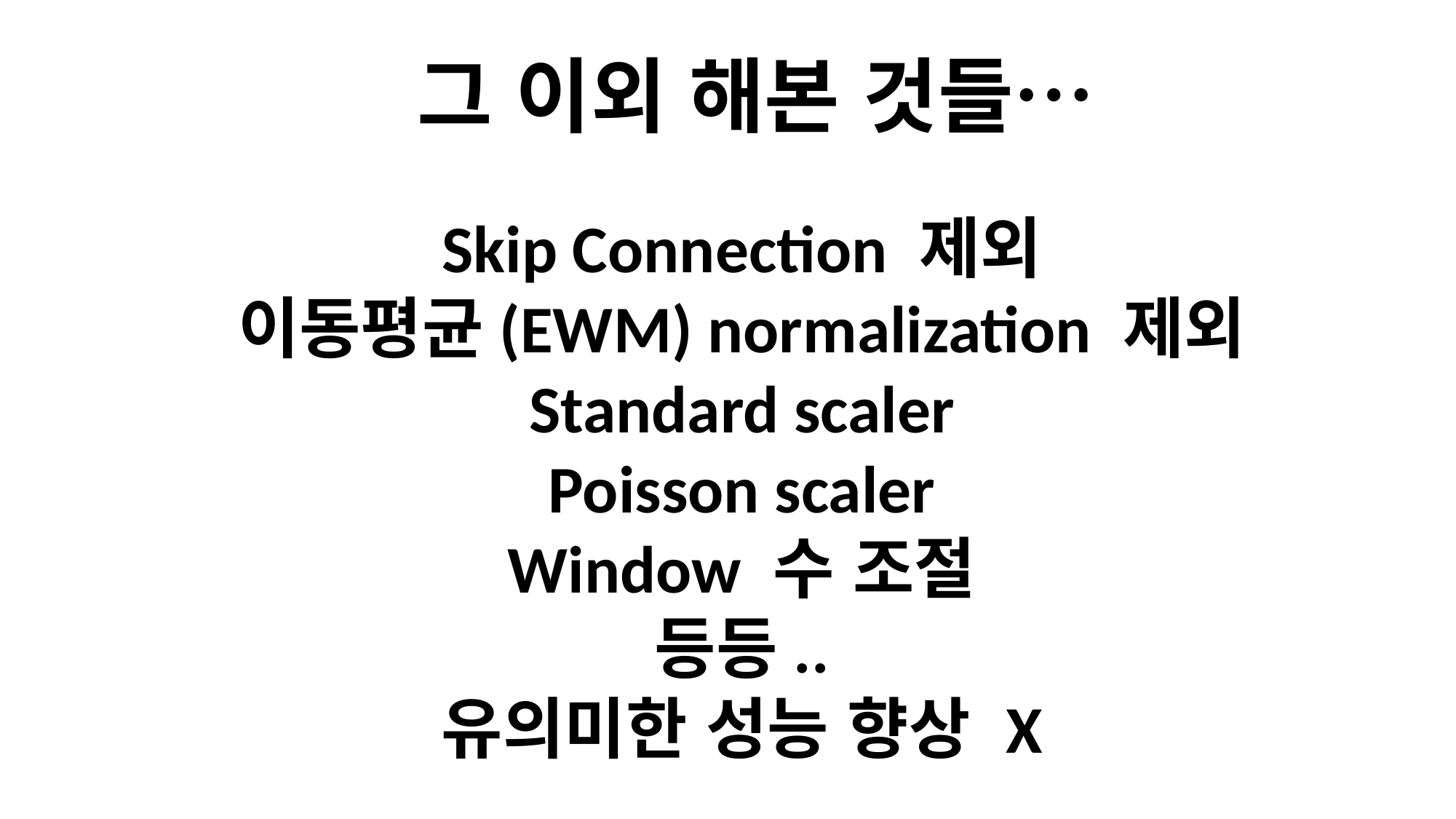

그 이외 해본 것들…
Skip Connection 제외
이동평균(EWM) normalization 제외
Standard scaler
Poisson scaler
Window 수 조절
등등..
유의미한 성능 향상 X